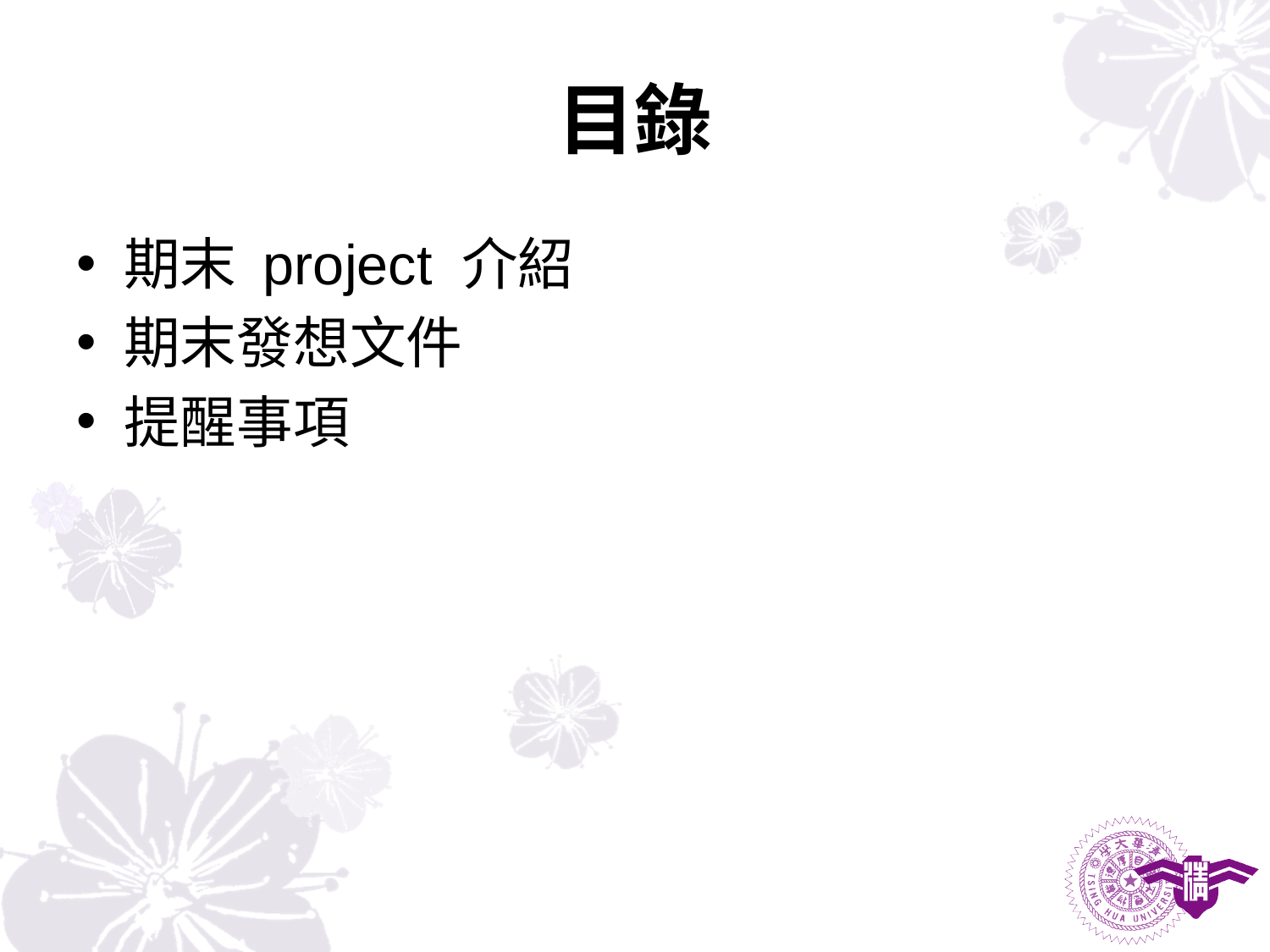

# 目錄
期末 project 介紹
期末發想文件
提醒事項